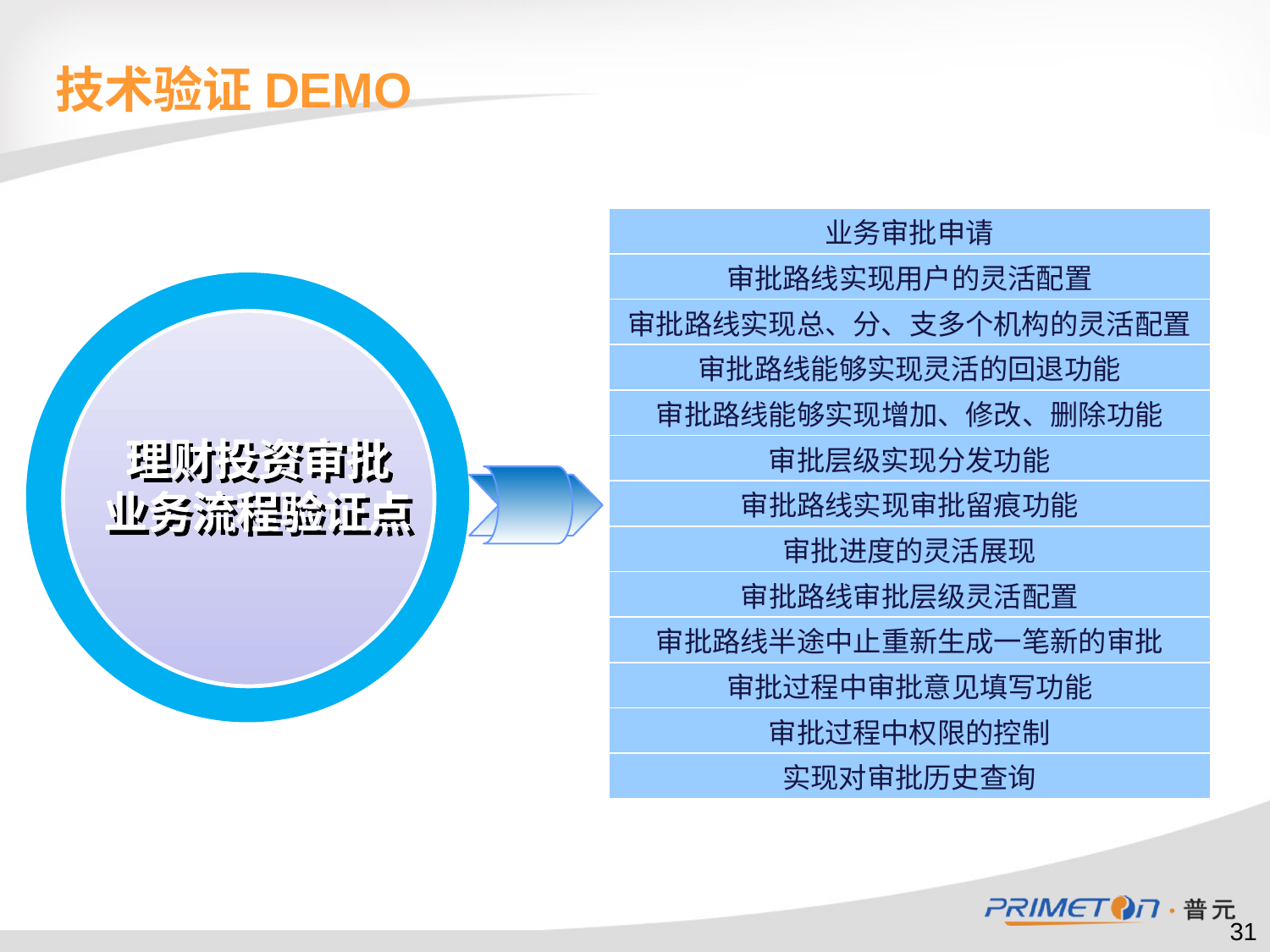

# 技术验证DEmO
| 业务审批申请 |
| --- |
| 审批路线实现用户的灵活配置 |
| 审批路线实现总、分、支多个机构的灵活配置 |
| 审批路线能够实现灵活的回退功能 |
| 审批路线能够实现增加、修改、删除功能 |
| 审批层级实现分发功能 |
| 审批路线实现审批留痕功能 |
| 审批进度的灵活展现 |
| 审批路线审批层级灵活配置 |
| 审批路线半途中止重新生成一笔新的审批 |
| 审批过程中审批意见填写功能 |
| 审批过程中权限的控制 |
| 实现对审批历史查询 |

理财投资审批
业务流程验证点

31